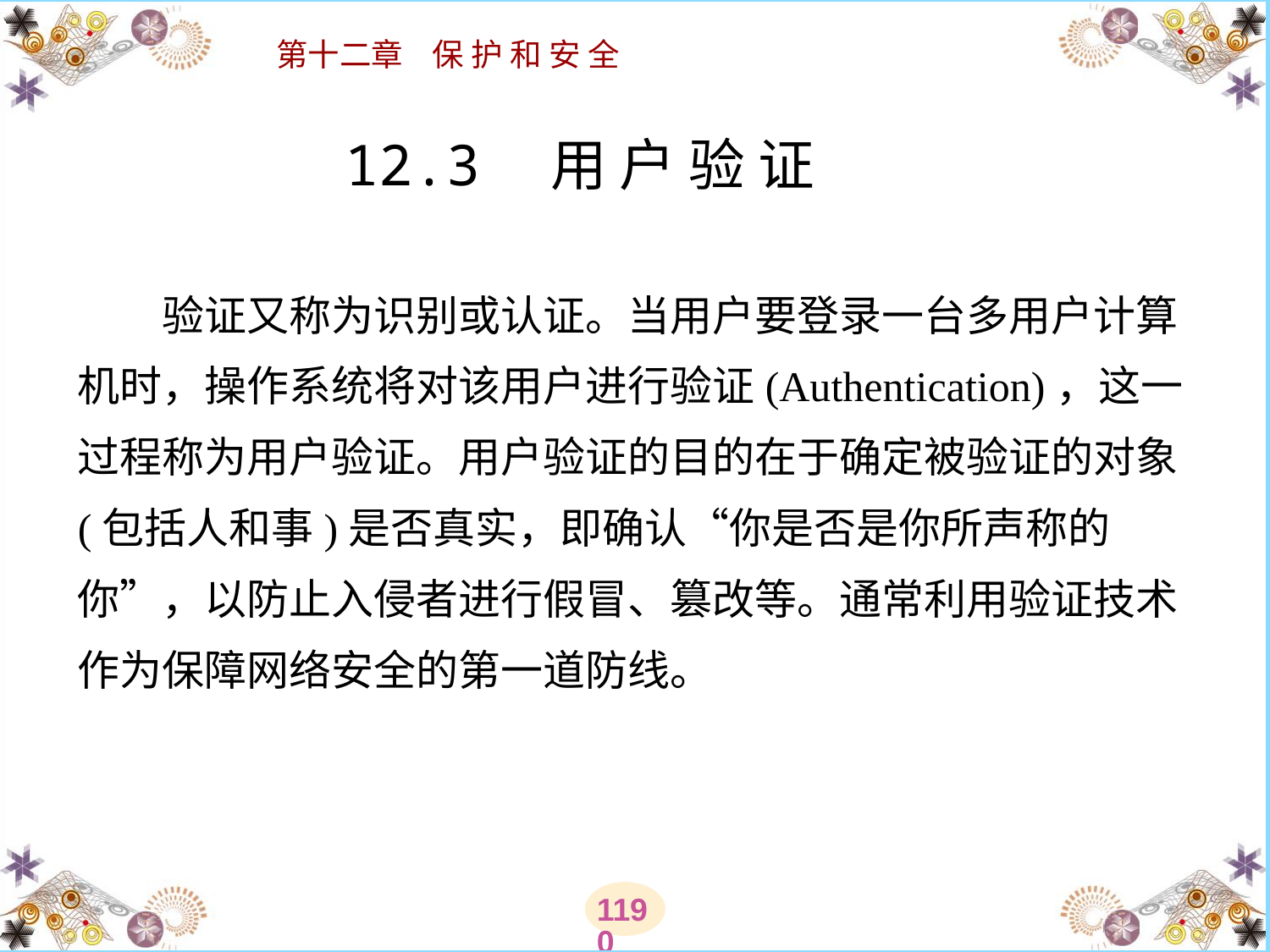

# 12.3　用 户 验 证 　　验证又称为识别或认证。当用户要登录一台多用户计算机时，操作系统将对该用户进行验证(Authentication)，这一过程称为用户验证。用户验证的目的在于确定被验证的对象(包括人和事)是否真实，即确认“你是否是你所声称的你”，以防止入侵者进行假冒、篡改等。通常利用验证技术作为保障网络安全的第一道防线。